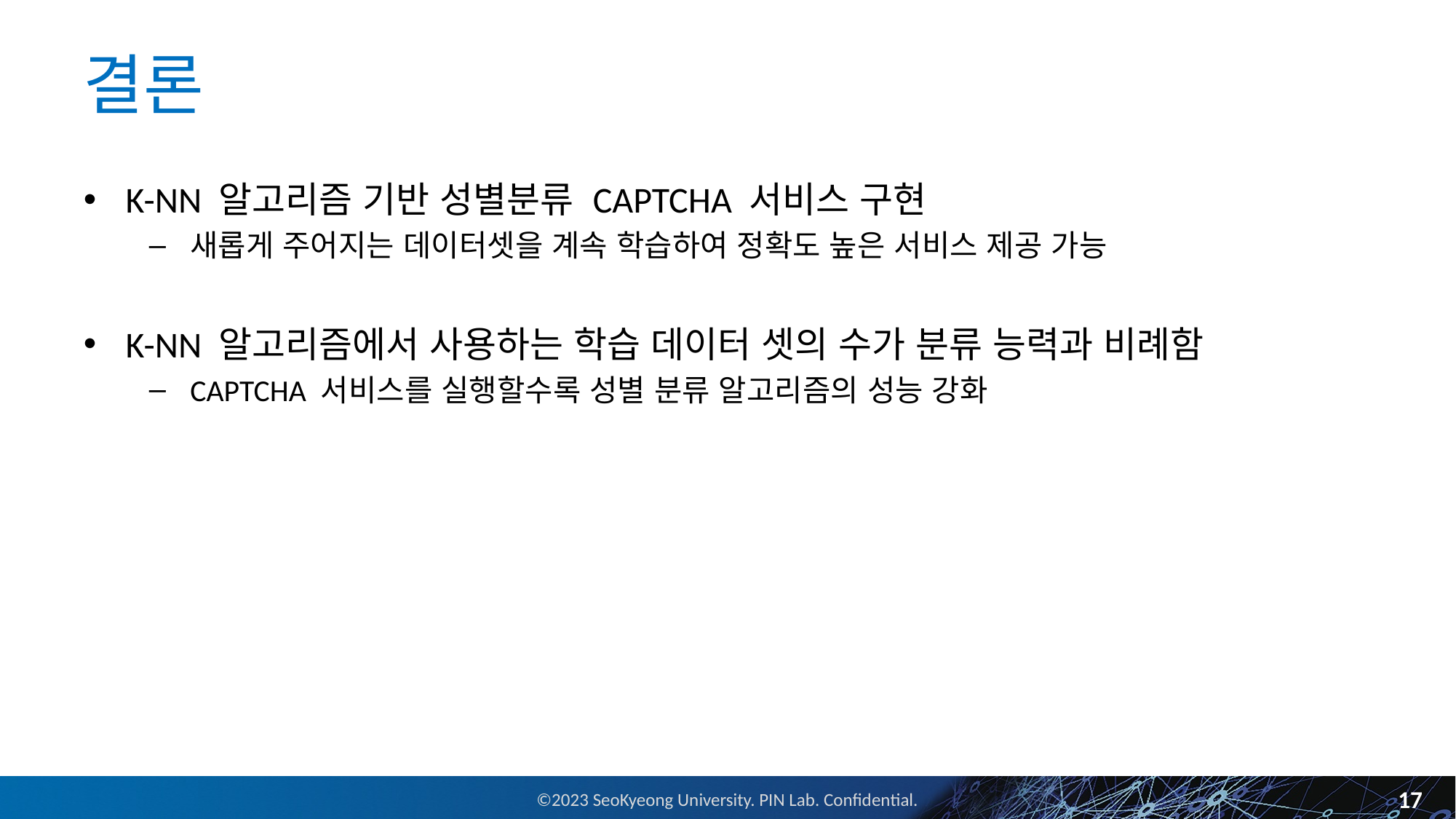

# 결론
K-NN 알고리즘 기반 성별분류 CAPTCHA 서비스 구현
새롭게 주어지는 데이터셋을 계속 학습하여 정확도 높은 서비스 제공 가능

K-NN 알고리즘에서 사용하는 학습 데이터 셋의 수가 분류 능력과 비례함
CAPTCHA 서비스를 실행할수록 성별 분류 알고리즘의 성능 강화
17